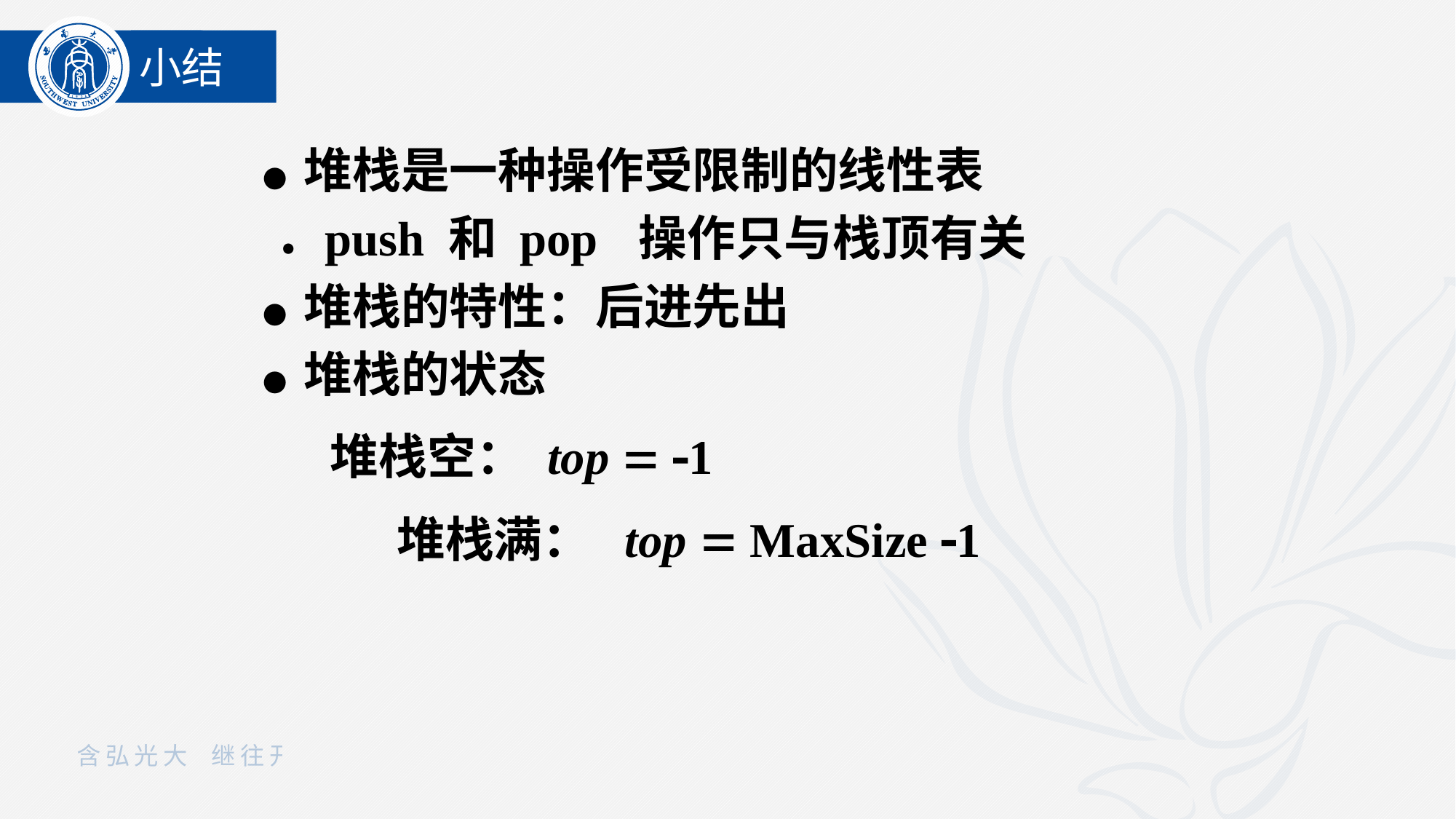

小结
  ●  堆栈是一种操作受限制的线性表
 ●  push 和 pop 操作只与栈顶有关
  ●  堆栈的特性：后进先出
  ●  堆栈的状态
      堆栈空： top = −1
            堆栈满：  top = MaxSize −1